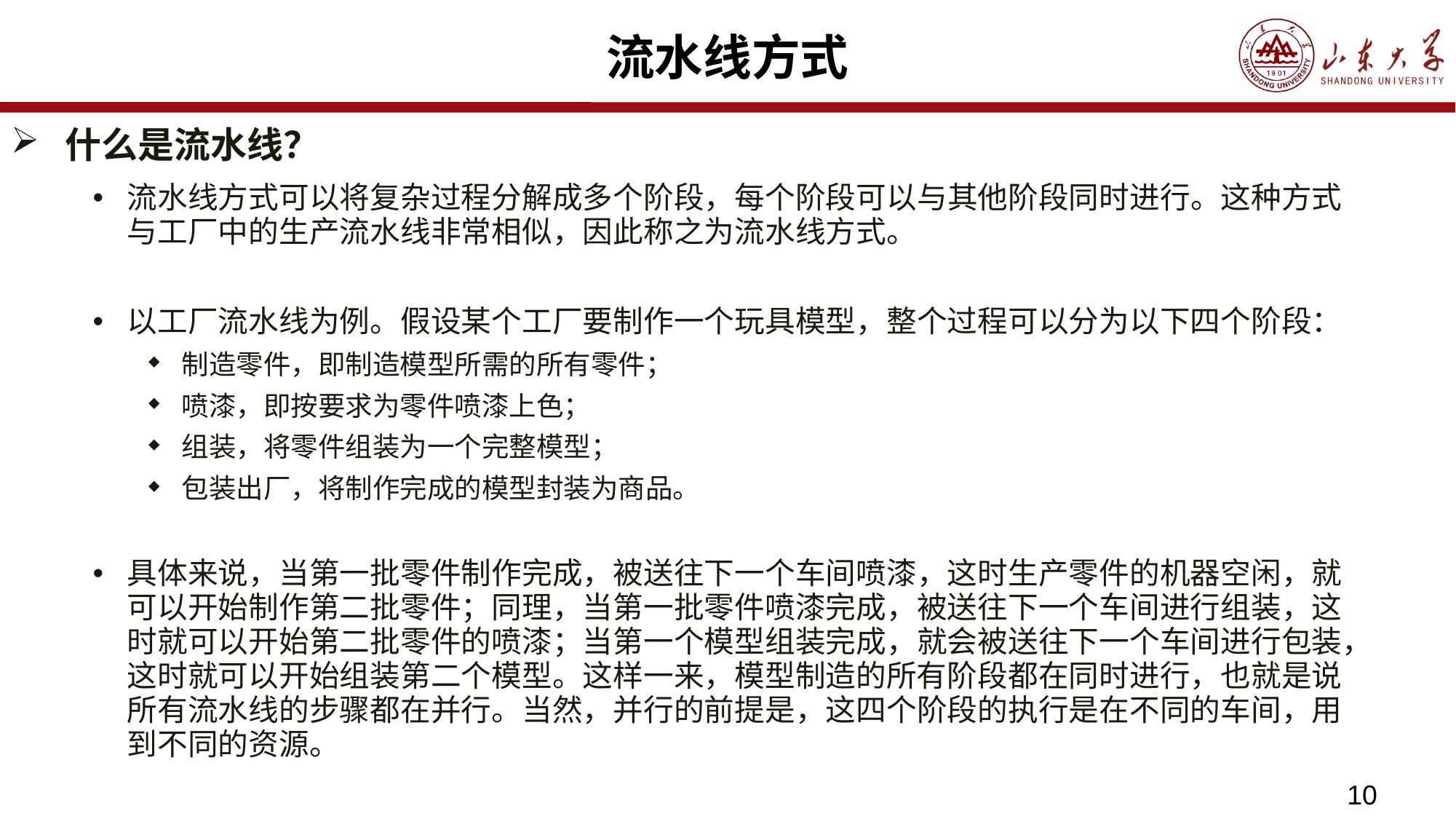

# 流水线方式
什么是流水线？
流水线方式可以将复杂过程分解成多个阶段，每个阶段可以与其他阶段同时进行。这种方式与工厂中的生产流水线非常相似，因此称之为流水线方式。

以工厂流水线为例。假设某个工厂要制作一个玩具模型，整个过程可以分为以下四个阶段：
制造零件，即制造模型所需的所有零件；
喷漆，即按要求为零件喷漆上色；
组装，将零件组装为一个完整模型；
包装出厂，将制作完成的模型封装为商品。

具体来说，当第一批零件制作完成，被送往下一个车间喷漆，这时生产零件的机器空闲，就可以开始制作第二批零件；同理，当第一批零件喷漆完成，被送往下一个车间进行组装，这时就可以开始第二批零件的喷漆；当第一个模型组装完成，就会被送往下一个车间进行包装，这时就可以开始组装第二个模型。这样一来，模型制造的所有阶段都在同时进行，也就是说所有流水线的步骤都在并行。当然，并行的前提是，这四个阶段的执行是在不同的车间，用到不同的资源。

10